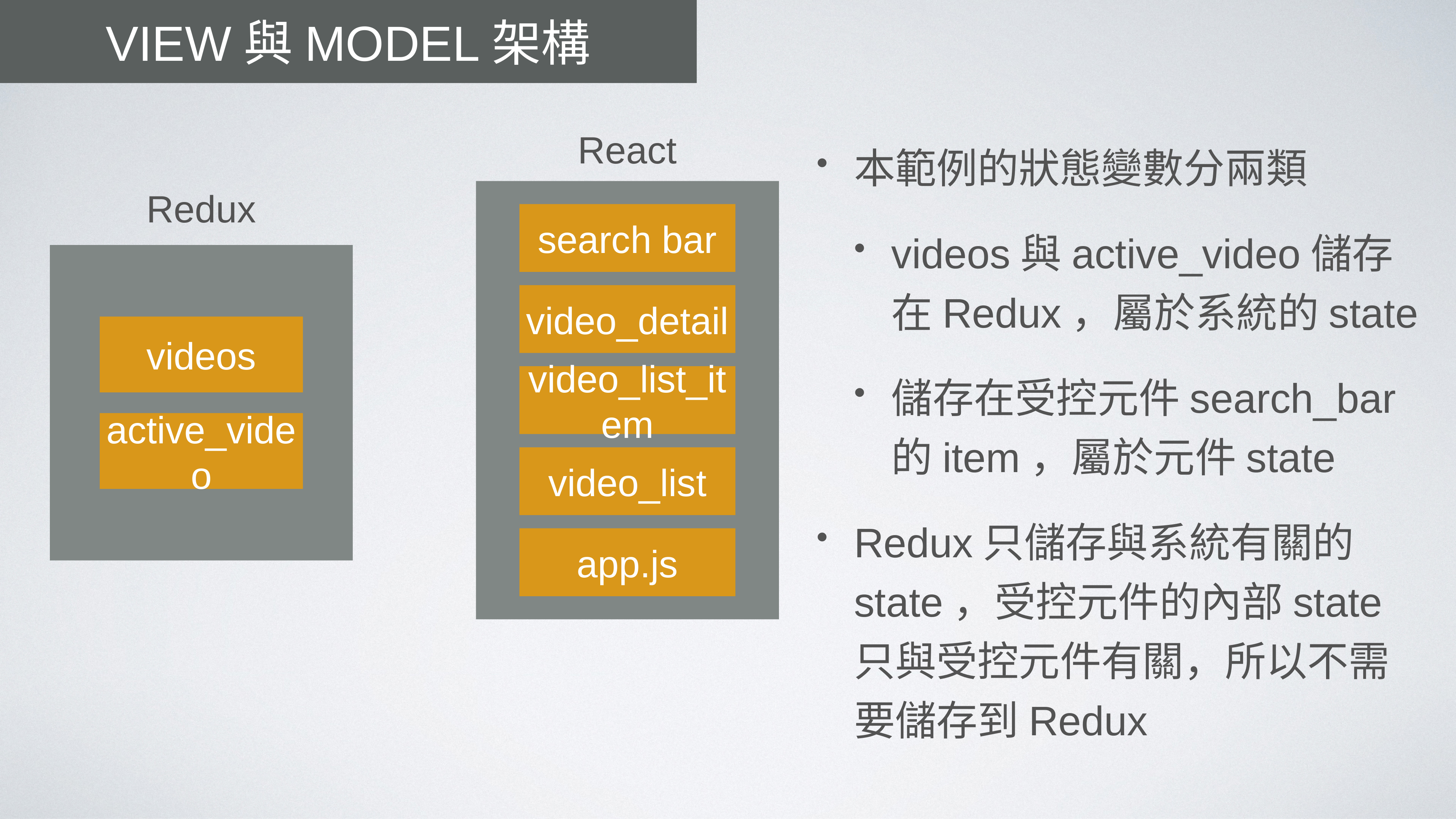

# View與Model架構
本範例的狀態變數分兩類
videos與active_video儲存在Redux，屬於系統的state
儲存在受控元件search_bar的item，屬於元件state
Redux只儲存與系統有關的state，受控元件的內部state只與受控元件有關，所以不需要儲存到Redux
React

search bar
video_detail
video_list_item
video_list
app.js
Redux

videos
active_video